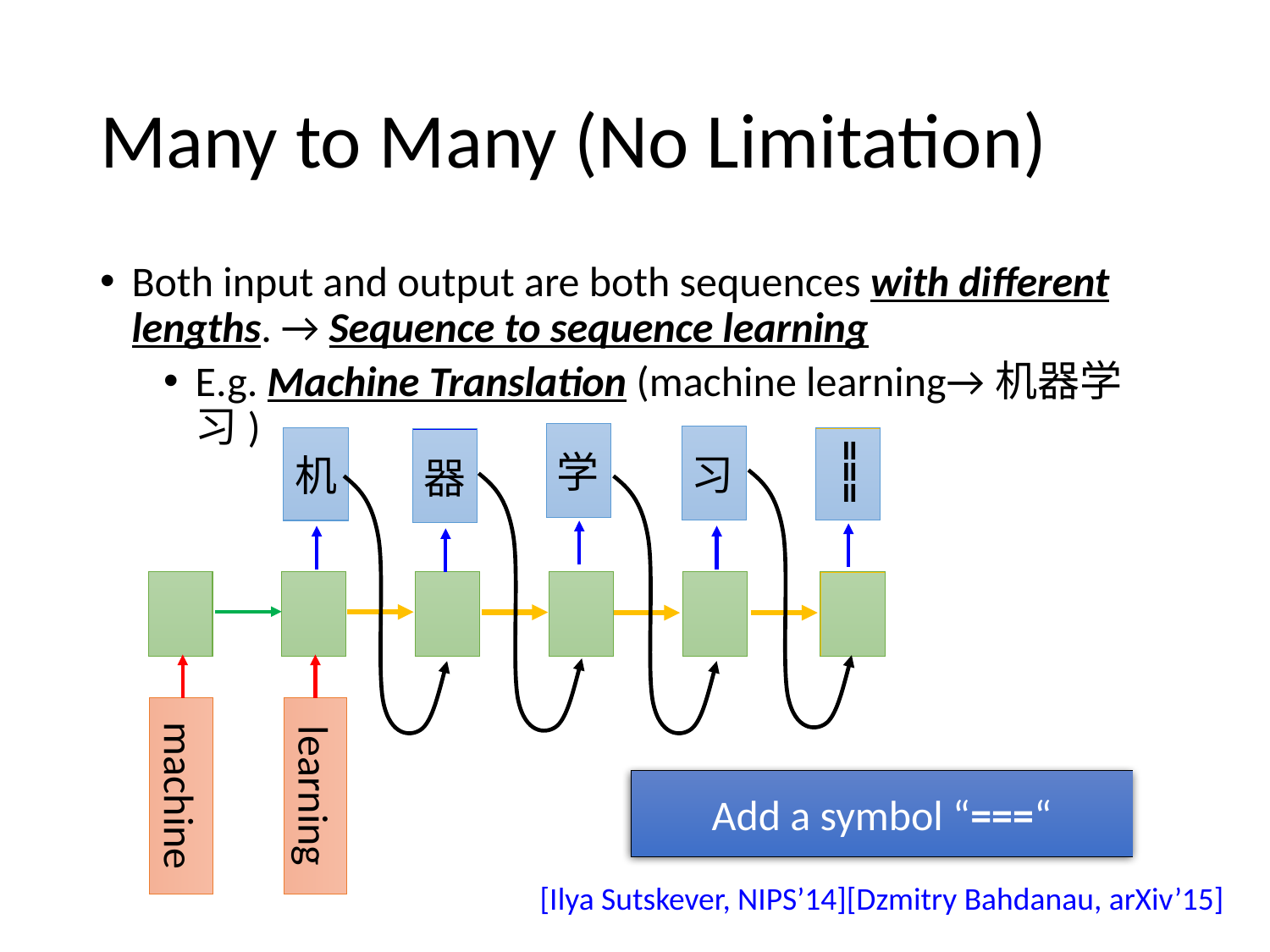

# Many to Many (No Limitation)
Both input and output are both sequences with different lengths. → Sequence to sequence learning
E.g. Machine Translation (machine learning→机器学习)

学

器
===
习
机

learning

machine
Add a symbol “===“
[Ilya Sutskever, NIPS’14][Dzmitry Bahdanau, arXiv’15]